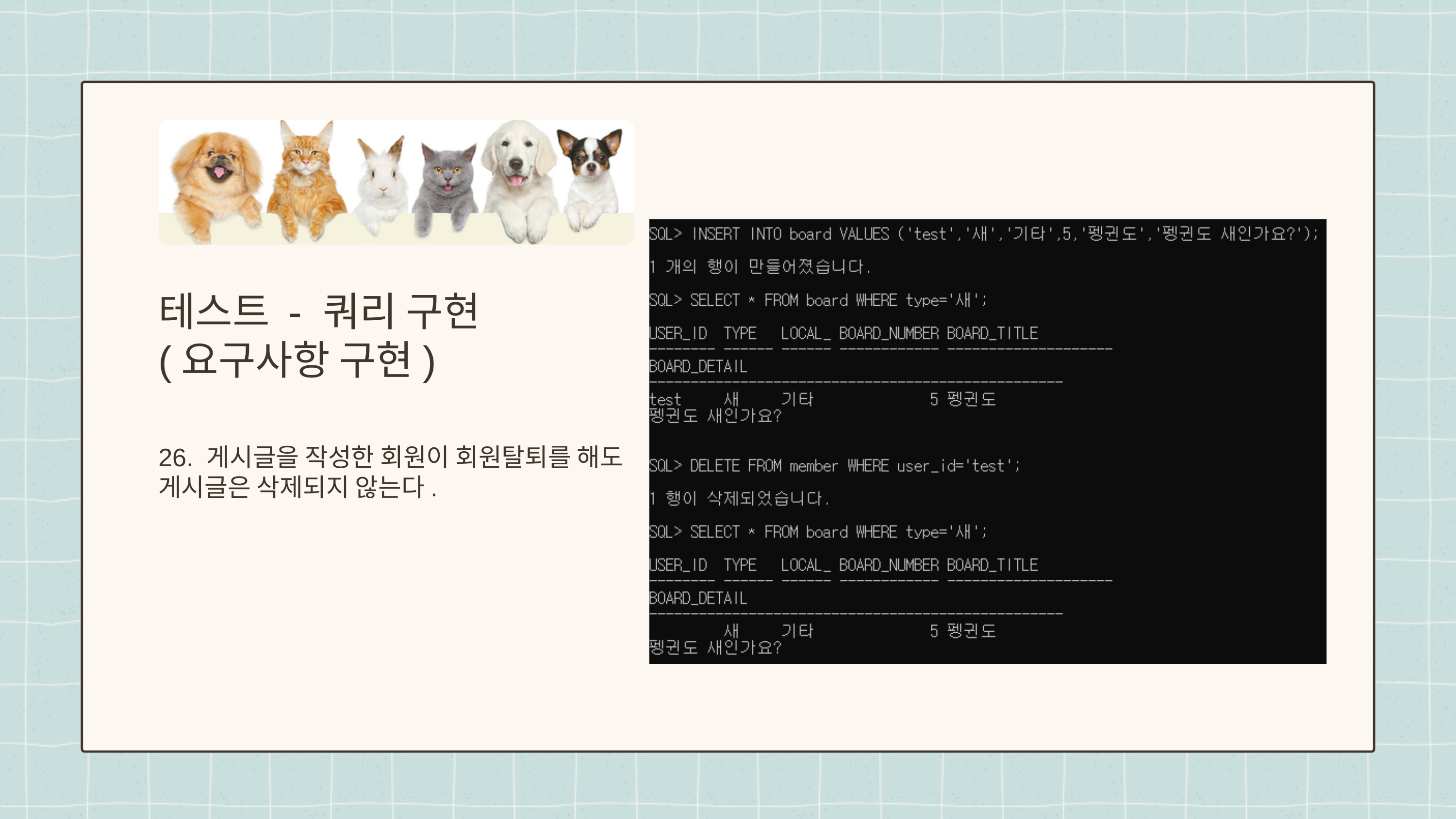

테스트 - 쿼리 구현
(요구사항 구현)
26. 게시글을 작성한 회원이 회원탈퇴를 해도
게시글은 삭제되지 않는다.